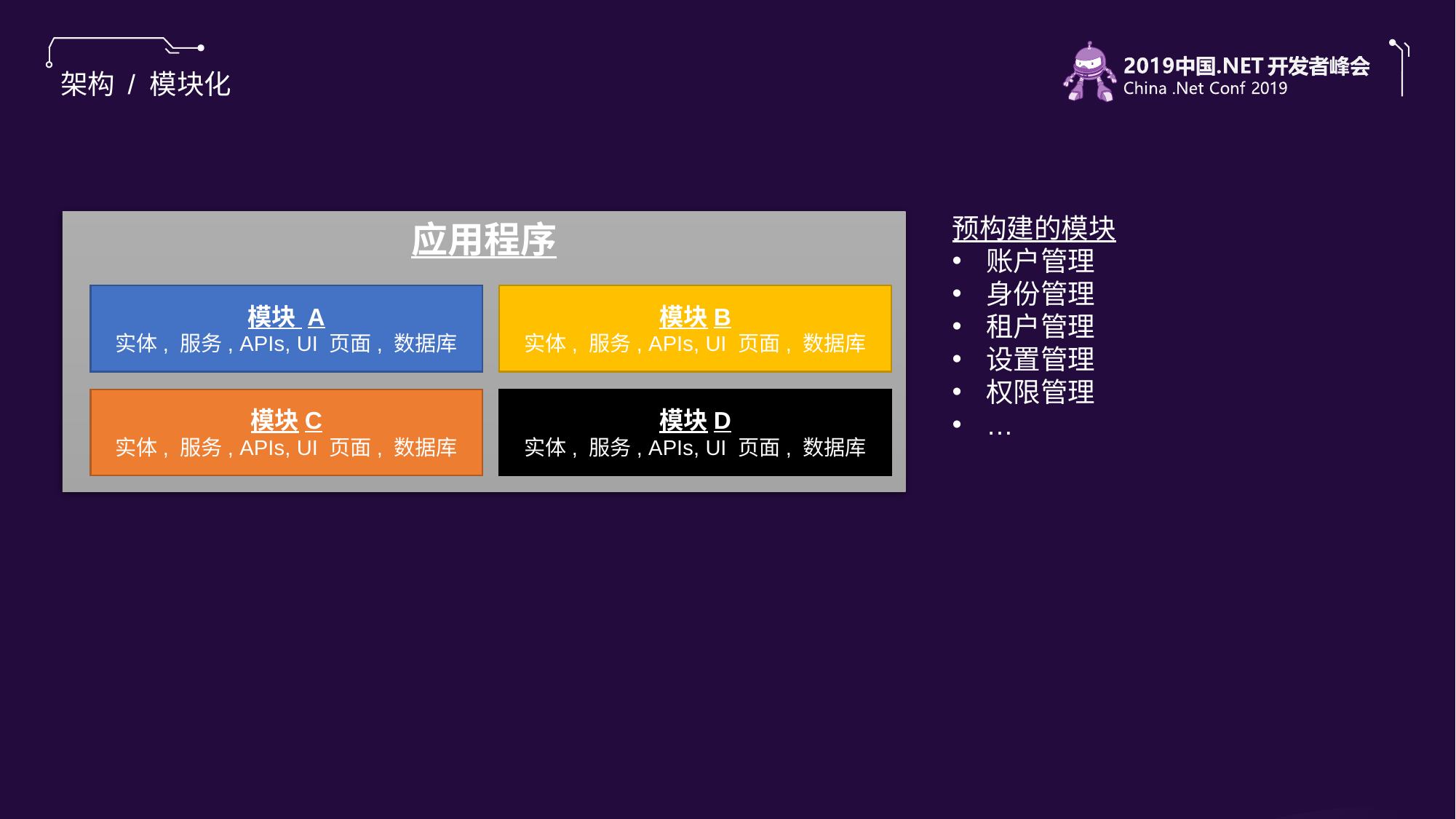

架构 / 模块化
预构建的模块
账户管理
身份管理
租户管理
设置管理
权限管理
…
应用程序
模块 A
实体, 服务, APIs, UI 页面, 数据库
模块B
实体, 服务, APIs, UI 页面, 数据库
模块C
实体, 服务, APIs, UI 页面, 数据库
模块D
实体, 服务, APIs, UI 页面, 数据库